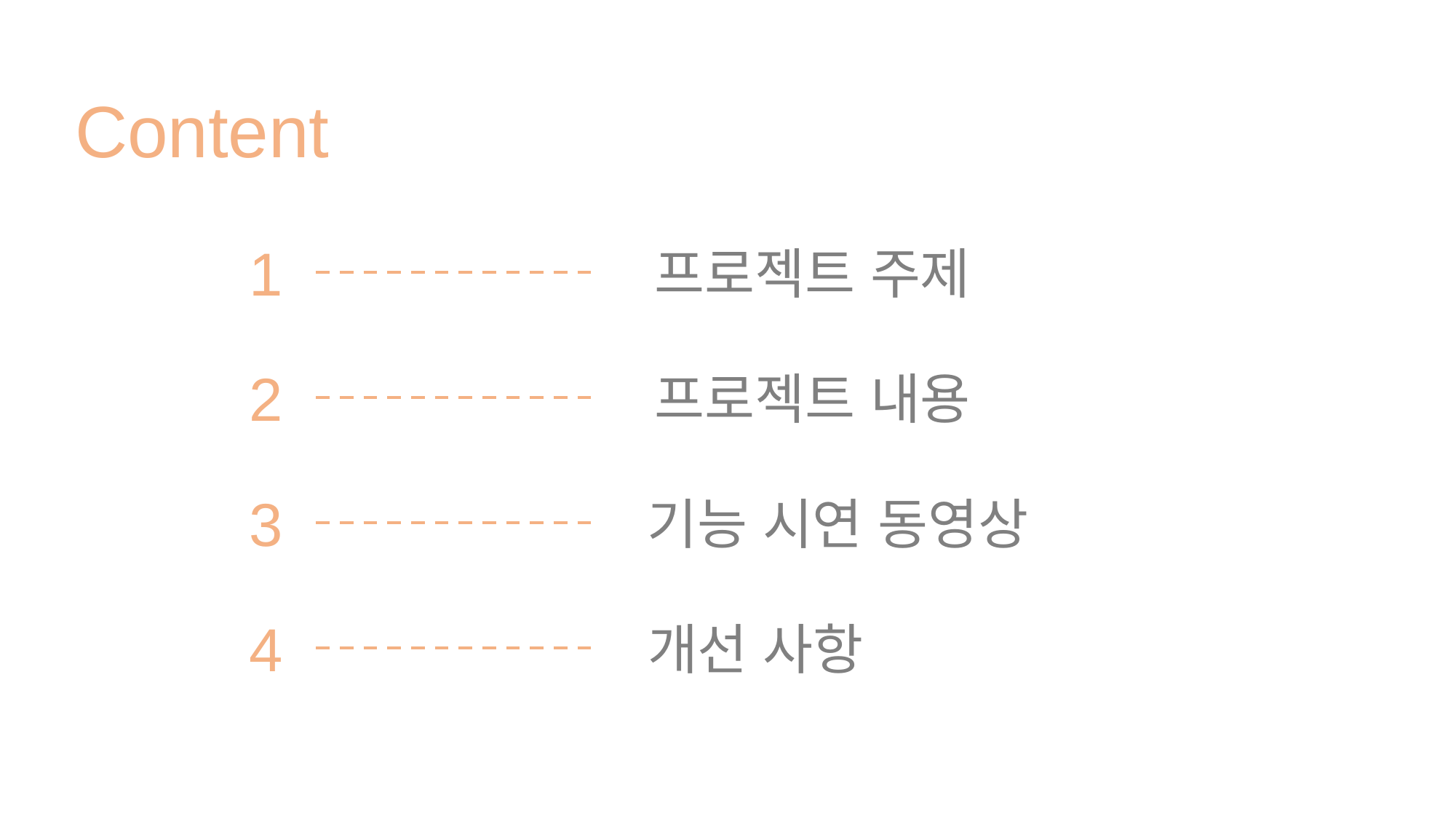

Content
1
프로젝트 주제
2
프로젝트 내용
3
기능 시연 동영상
4
개선 사항